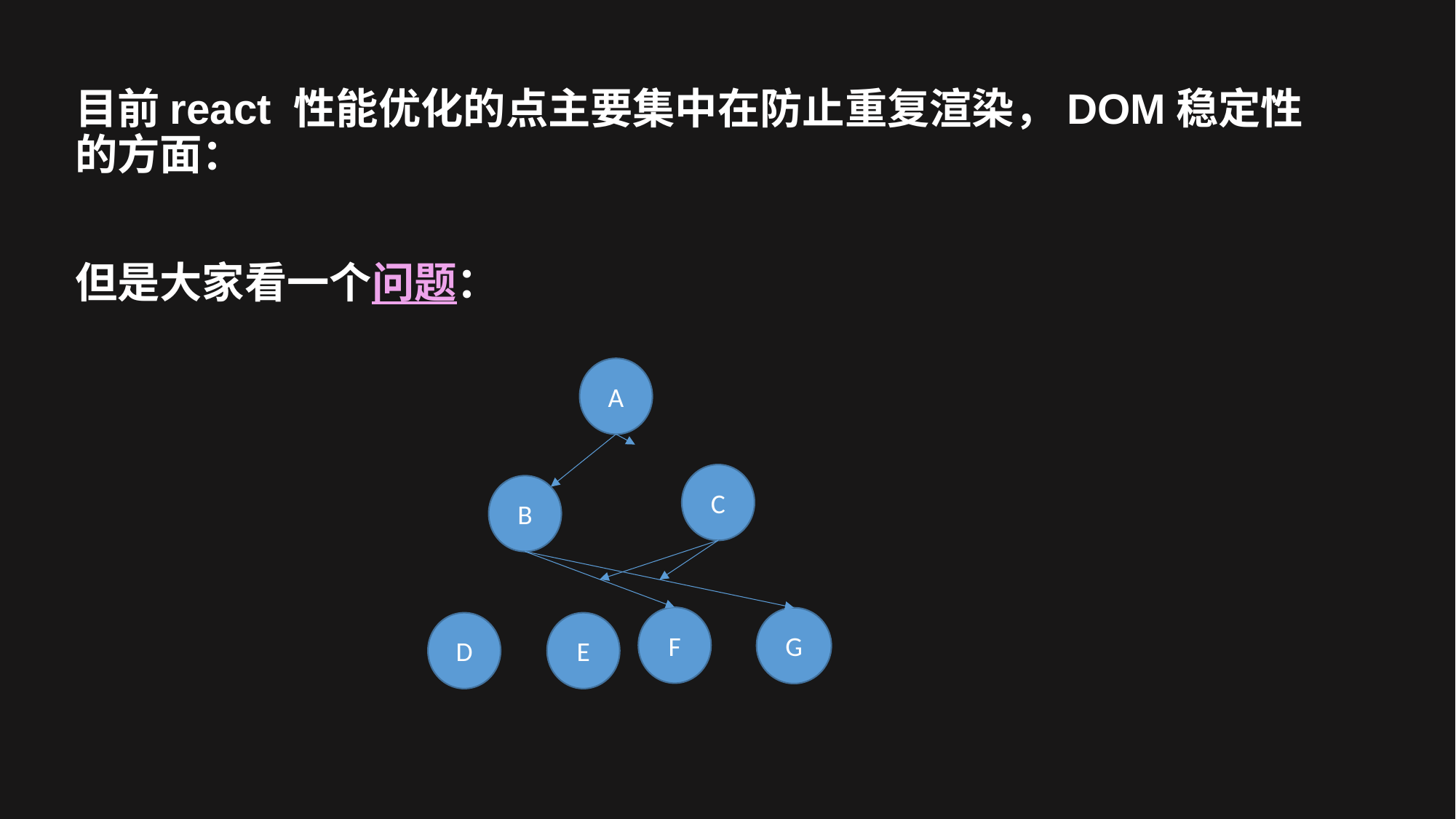

目前react 性能优化的点主要集中在防止重复渲染，DOM稳定性的方面：

但是大家看一个问题：

A
C
B
F
G
D
E